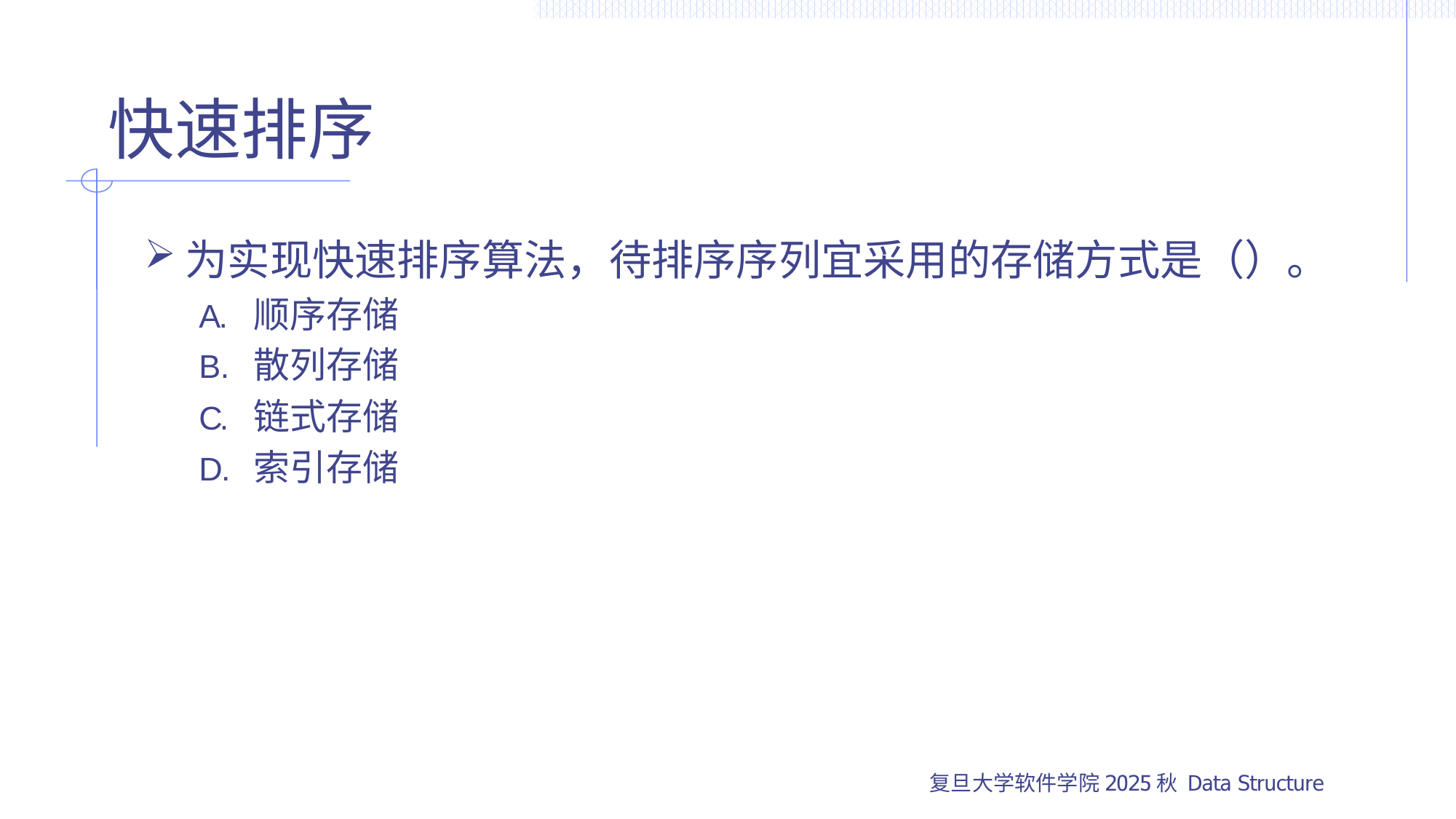

# 快速排序
为实现快速排序算法，待排序序列宜采用的存储方式是（）。
顺序存储
散列存储
链式存储
索引存储